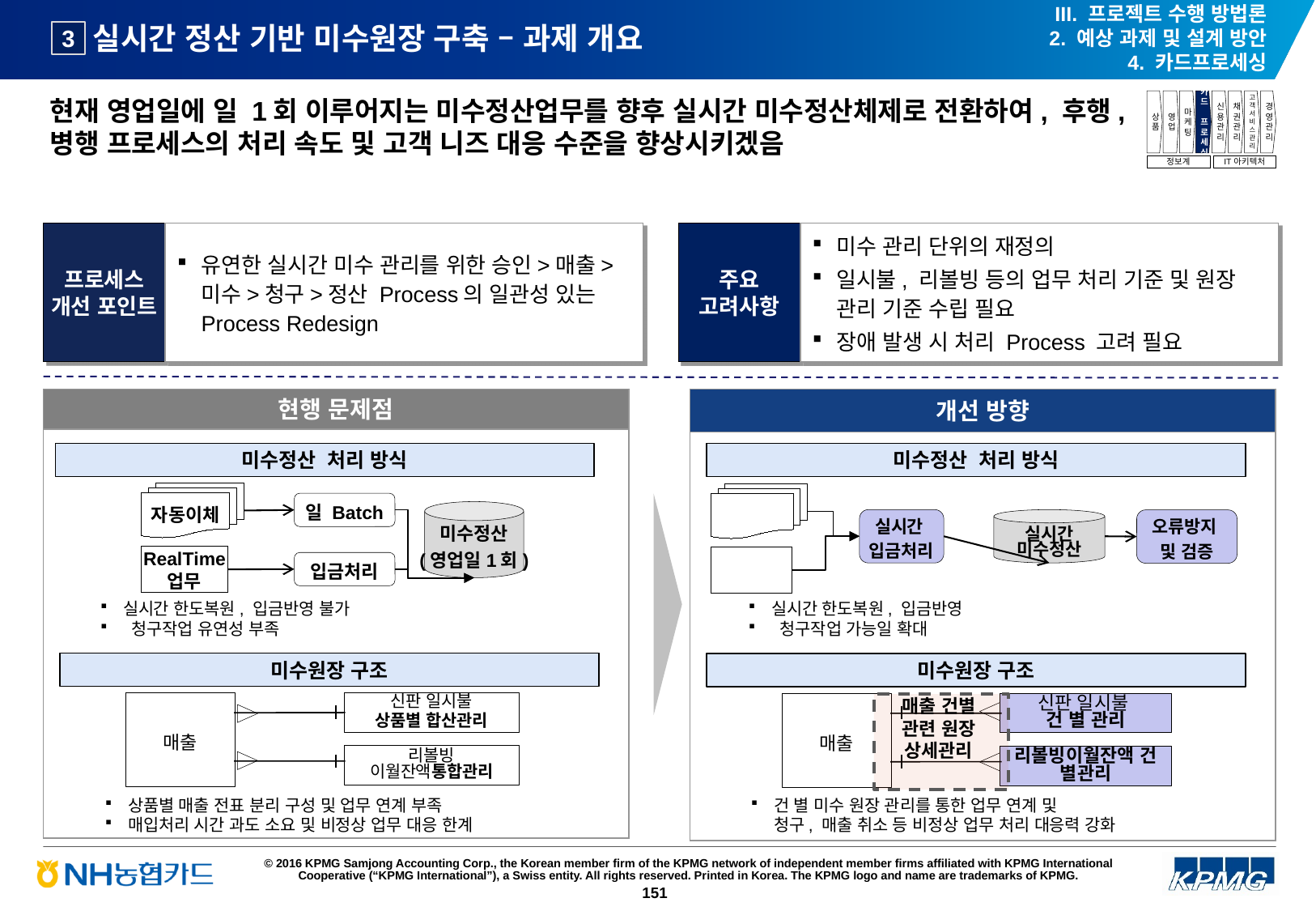

III. 프로젝트 수행 방법론
2. 예상 과제 및 설계 방안
4. 카드프로세싱
# 실시간 정산 기반 미수원장 구축 – 과제 개요
3
현재 영업일에 일 1회 이루어지는 미수정산업무를 향후 실시간 미수정산체제로 전환하여, 후행, 병행 프로세스의 처리 속도 및 고객 니즈 대응 수준을 향상시키겠음
상품
영업
마케팅
카드
프로세싱
신용관리
채권관리
고객서비스관리
경영관리
정보계
IT아키텍처
프로세스 개선 포인트
유연한 실시간 미수 관리를 위한 승인>매출>미수>청구>정산 Process의 일관성 있는 Process Redesign
주요 고려사항
미수 관리 단위의 재정의
일시불, 리볼빙 등의 업무 처리 기준 및 원장 관리 기준 수립 필요
장애 발생 시 처리 Process 고려 필요
개선 방향

현행 문제점

미수정산  처리 방식
미수정산  처리 방식
자동이체
RealTime
업무
자동이체
RealTime
업무
일 Batch
미수정산
(영업일1회)
실시간
입금처리
실시간
미수정산
오류방지
및 검증
입금처리

실시간 한도복원, 입금반영 불가
 청구작업 유연성 부족
실시간 한도복원, 입금반영
 청구작업 가능일 확대
미수원장 구조
미수원장 구조
매출 건별
관련 원장
상세관리
신판 일시불
상품별 합산관리
매출
신판 일시불
건 별 관리
매출

리볼빙 이월잔액통합관리
리볼빙이월잔액 건 별관리

상품별 매출 전표 분리 구성 및 업무 연계 부족
매입처리 시간 과도 소요 및 비정상 업무 대응 한계
건 별 미수 원장 관리를 통한 업무 연계 및
청구, 매출 취소 등 비정상 업무 처리 대응력 강화